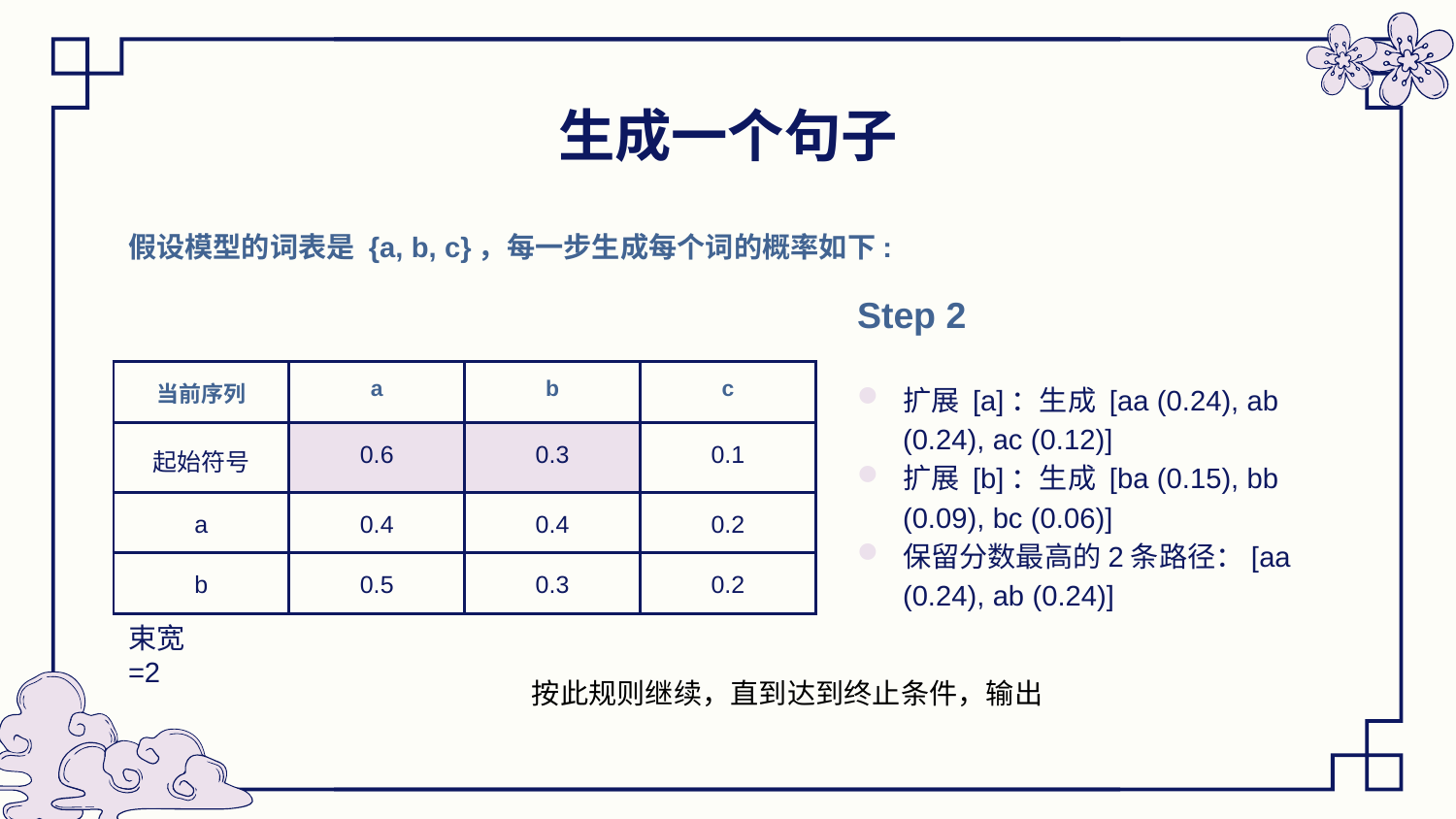

# 生成一个句子
假设模型的词表是 {a, b, c}，每一步生成每个词的概率如下:
Step 2
| 当前序列 | a | b | c |
| --- | --- | --- | --- |
| 起始符号 | 0.6 | 0.3 | 0.1 |
| a | 0.4 | 0.4 | 0.2 |
| b | 0.5 | 0.3 | 0.2 |
扩展 [a]：生成 [aa (0.24), ab (0.24), ac (0.12)]
扩展 [b]：生成 [ba (0.15), bb (0.09), bc (0.06)]
保留分数最高的2条路径：[aa (0.24), ab (0.24)]
束宽=2
按此规则继续，直到达到终止条件，输出